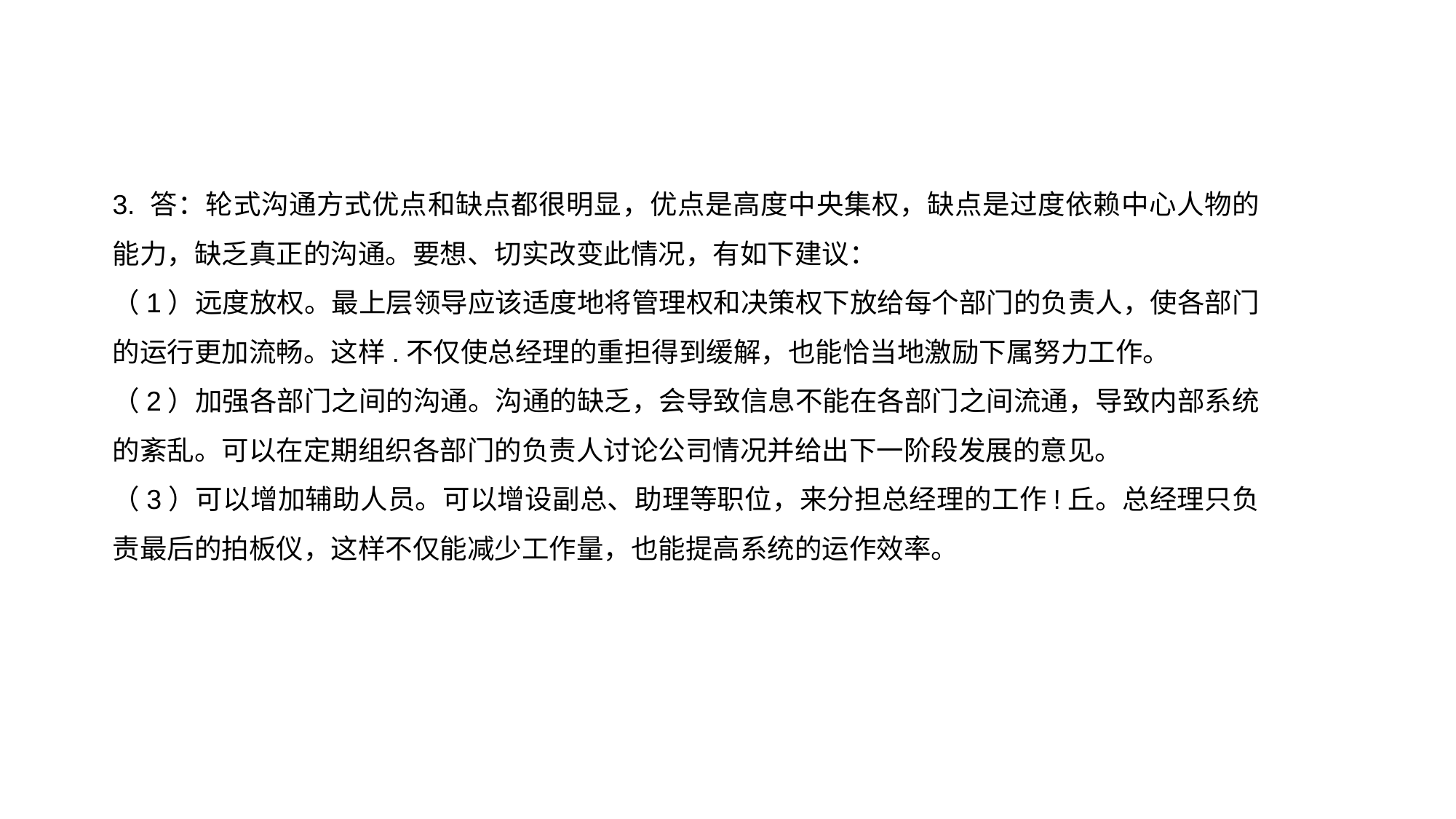

3. 答：轮式沟通方式优点和缺点都很明显，优点是高度中央集权，缺点是过度依赖中心人物的能力，缺乏真正的沟通。要想、切实改变此情况，有如下建议：
（1）远度放权。最上层领导应该适度地将管理权和决策权下放给每个部门的负责人，使各部门的运行更加流畅。这样.不仅使总经理的重担得到缓解，也能恰当地激励下属努力工作。
（2）加强各部门之间的沟通。沟通的缺乏，会导致信息不能在各部门之间流通，导致内部系统的紊乱。可以在定期组织各部门的负责人讨论公司情况并给出下一阶段发展的意见。
（3）可以增加辅助人员。可以增设副总、助理等职位，来分担总经理的工作!丘。总经理只负责最后的拍板仪，这样不仅能减少工作量，也能提高系统的运作效率。